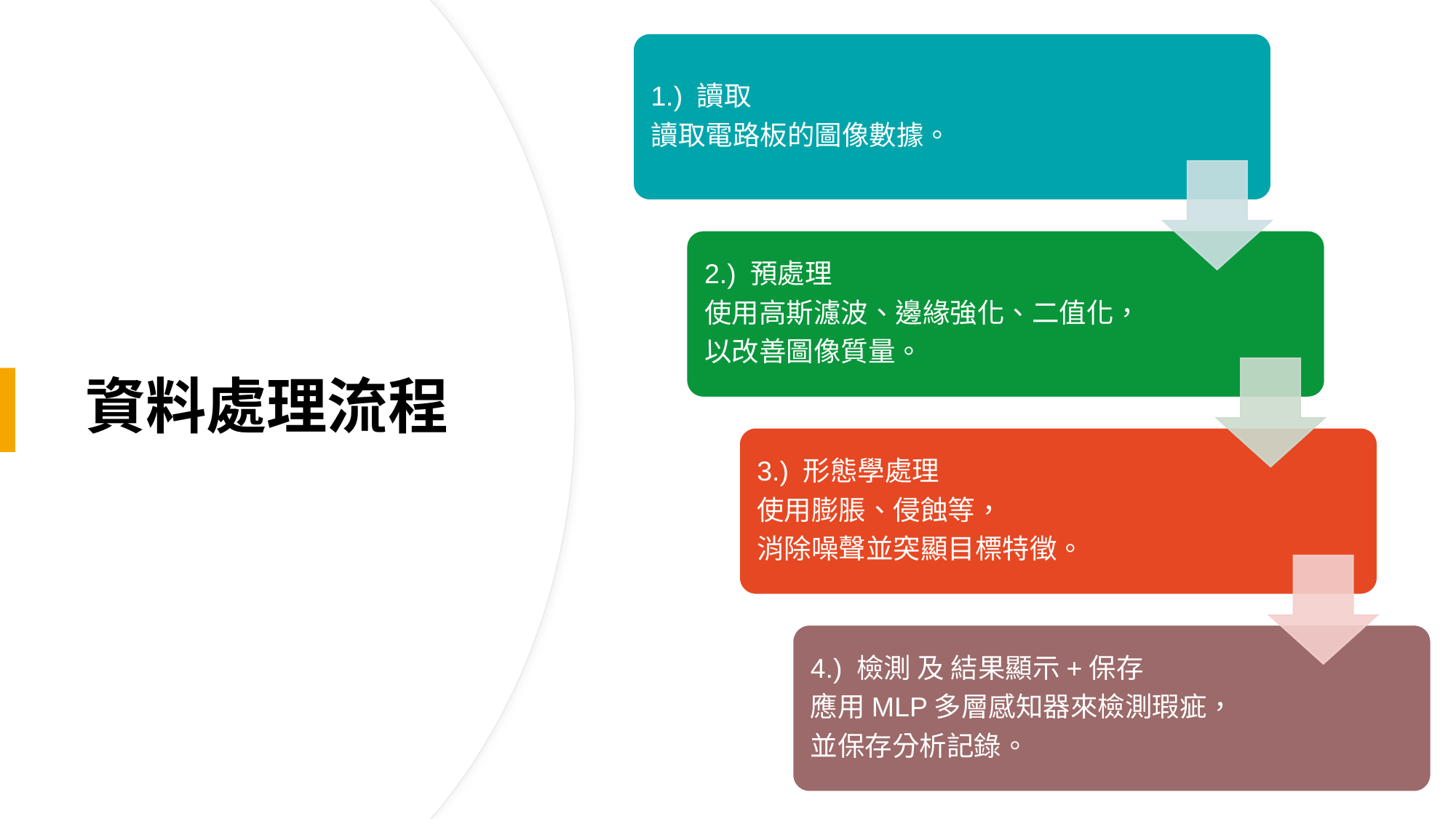

1.) 讀取
讀取電路板的圖像數據。
2.) 預處理
使用高斯濾波、邊緣強化、二值化，
以改善圖像質量。
3.) 形態學處理
使用膨脹、侵蝕等，
消除噪聲並突顯目標特徵。
4.) 檢測 及 結果顯示+保存
應用MLP多層感知器來檢測瑕疵，
並保存分析記錄。

# 資料處理流程